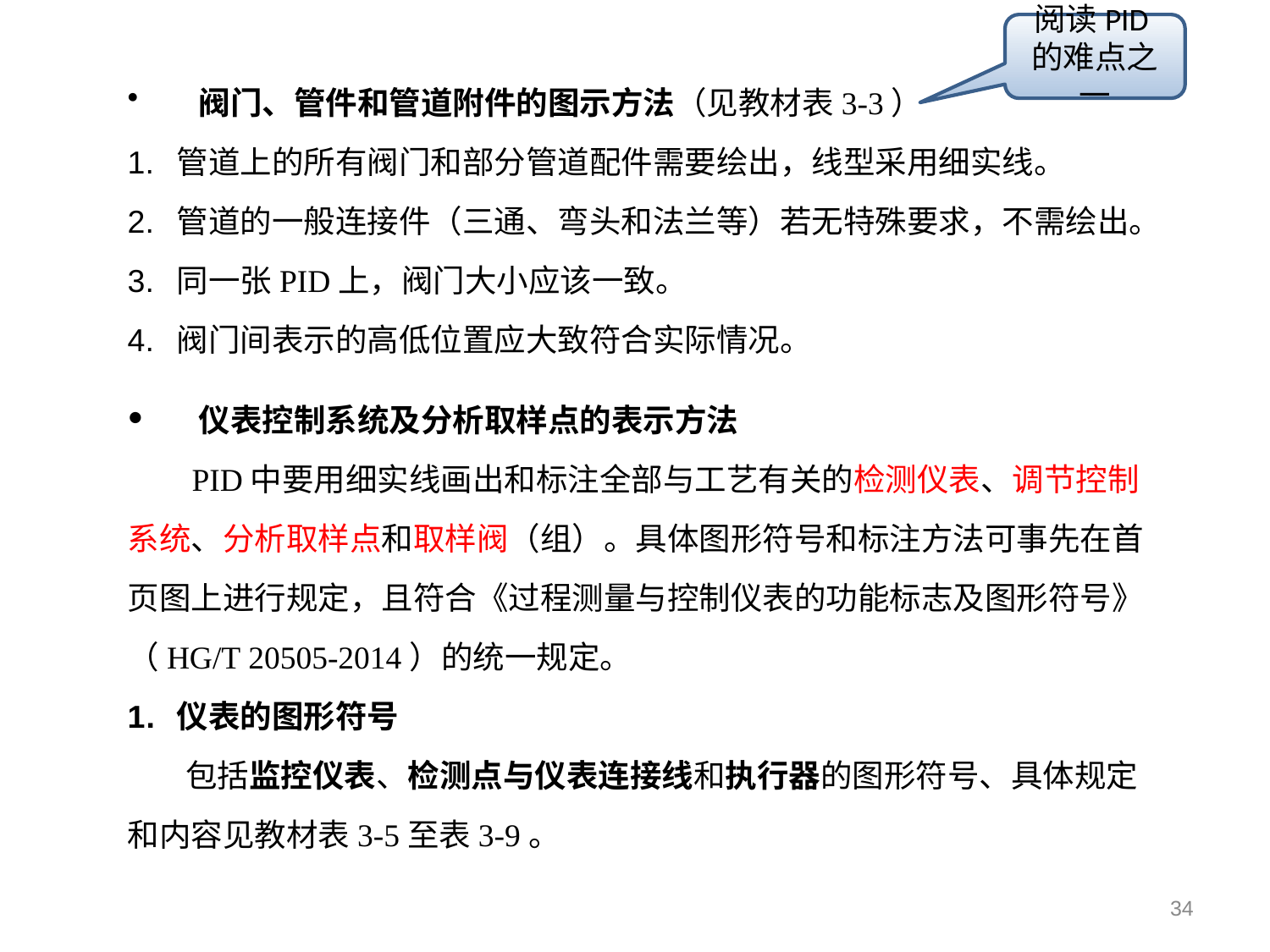

阅读PID的难点之一
阀门、管件和管道附件的图示方法（见教材表3-3）
管道上的所有阀门和部分管道配件需要绘出，线型采用细实线。
管道的一般连接件（三通、弯头和法兰等）若无特殊要求，不需绘出。
同一张PID上，阀门大小应该一致。
阀门间表示的高低位置应大致符合实际情况。
仪表控制系统及分析取样点的表示方法
        PID中要用细实线画出和标注全部与工艺有关的检测仪表、调节控制
系统、分析取样点和取样阀（组）。具体图形符号和标注方法可事先在首
页图上进行规定，且符合《过程测量与控制仪表的功能标志及图形符号》
（HG/T 20505-2014）的统一规定。
仪表的图形符号
       包括监控仪表、检测点与仪表连接线和执行器的图形符号、具体规定
和内容见教材表3-5至表3-9。

34